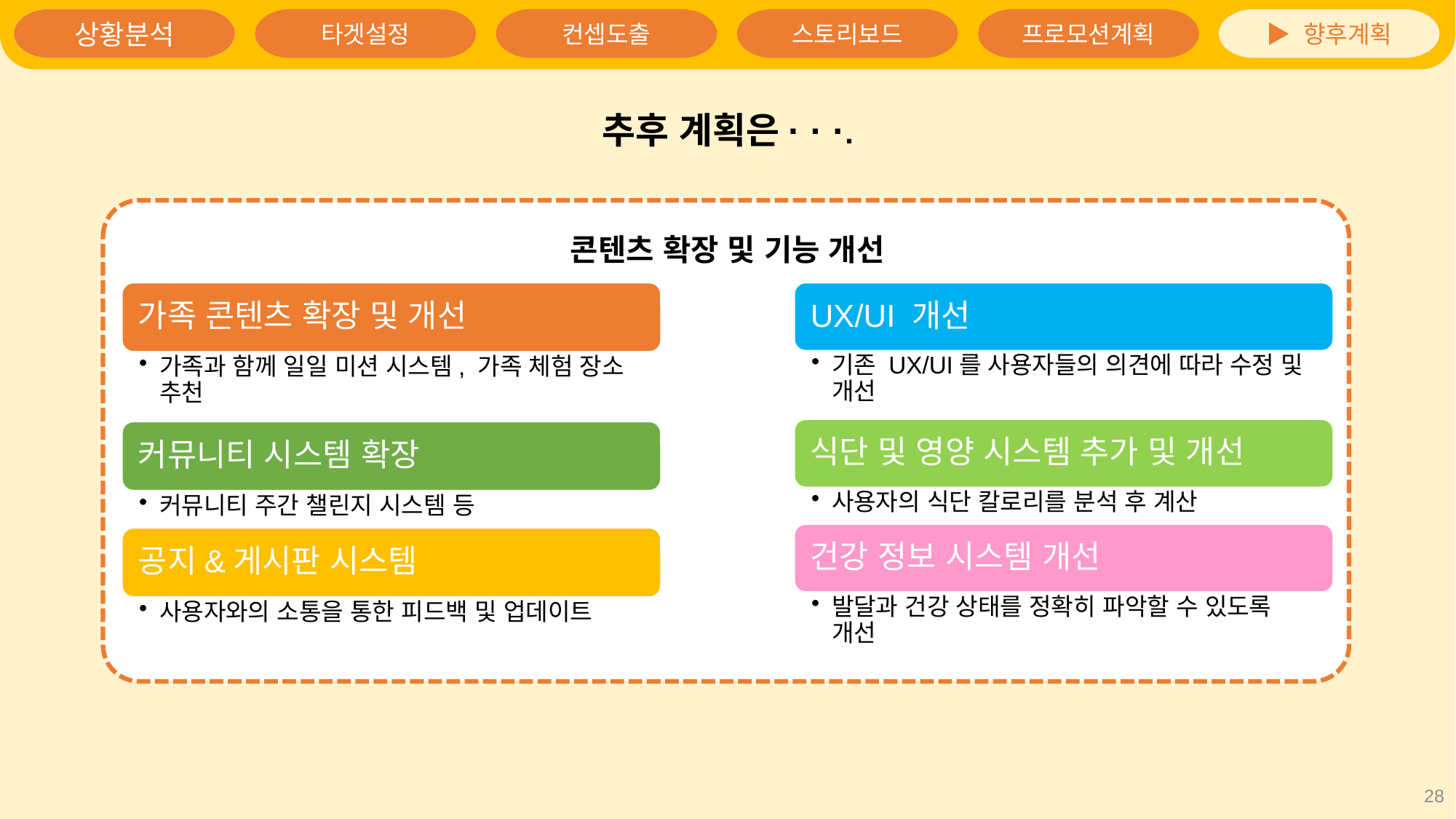

상황분석
▶ 향후계획
추후 계획은· · ·.

콘텐츠 확장 및 기능 개선
UX/UI 개선
기존 UX/UI를 사용자들의 의견에 따라 수정 및 개선
식단 및 영양 시스템 추가 및 개선
사용자의 식단 칼로리를 분석 후 계산
건강 정보 시스템 개선
발달과 건강 상태를 정확히 파악할 수 있도록 개선
가족 콘텐츠 확장 및 개선
가족과 함께 일일 미션 시스템, 가족 체험 장소 추천
커뮤니티 시스템 확장
커뮤니티 주간 챌린지 시스템 등
공지&게시판 시스템
사용자와의 소통을 통한 피드백 및 업데이트
28